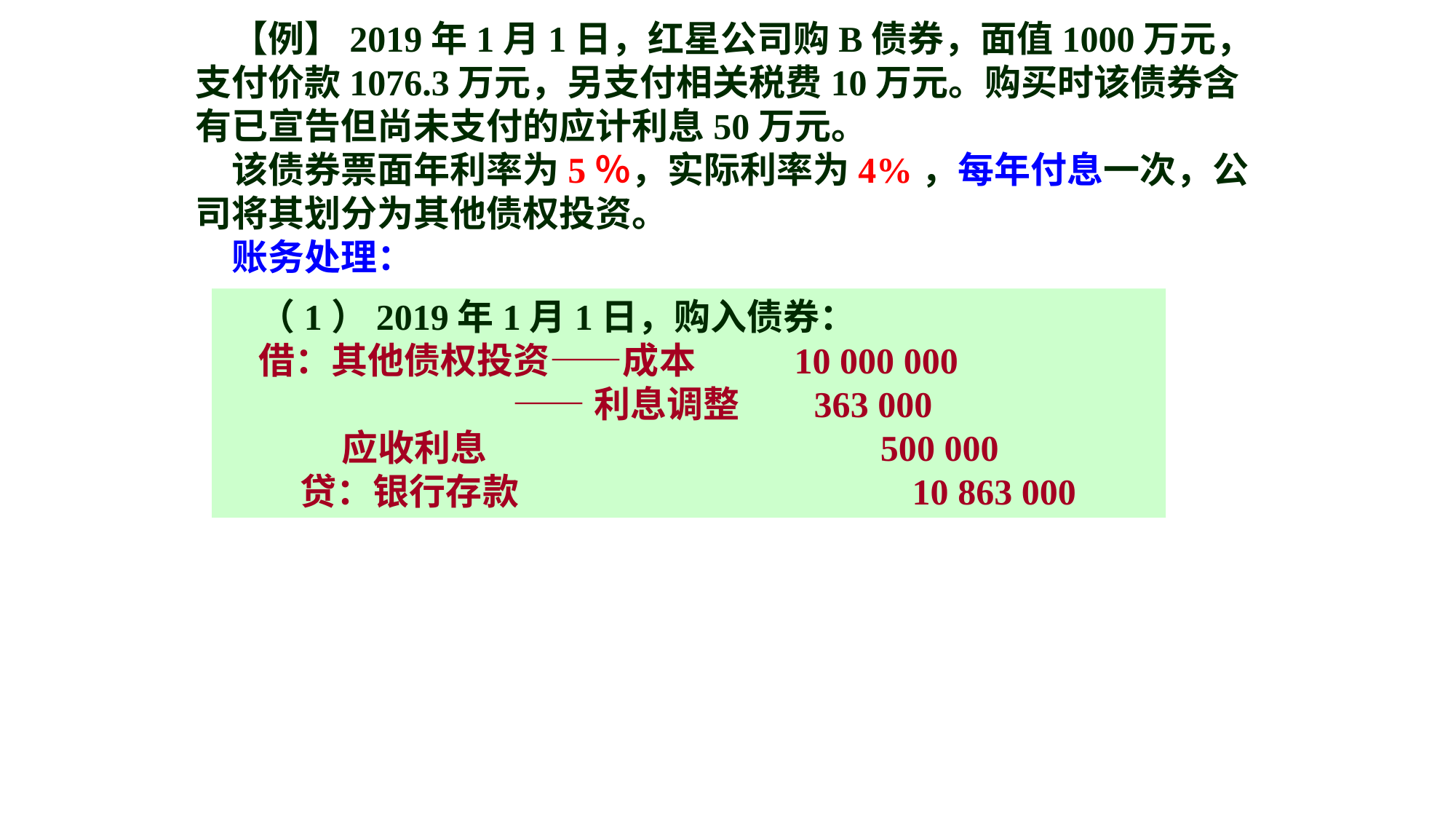

【例】2019年1月1日，红星公司购B债券，面值1000万元，支付价款1076.3万元，另支付相关税费10万元。购买时该债券含有已宣告但尚未支付的应计利息50万元。
该债券票面年利率为5％，实际利率为4%，每年付息一次，公司将其划分为其他债权投资。
账务处理：
（1）2019年1月1日，购入债券：
借：其他债权投资——成本           10 000 000
                               ——利息调整        363 000
         应收利息                                               500 000
    贷：银行存款                                               10 863 000